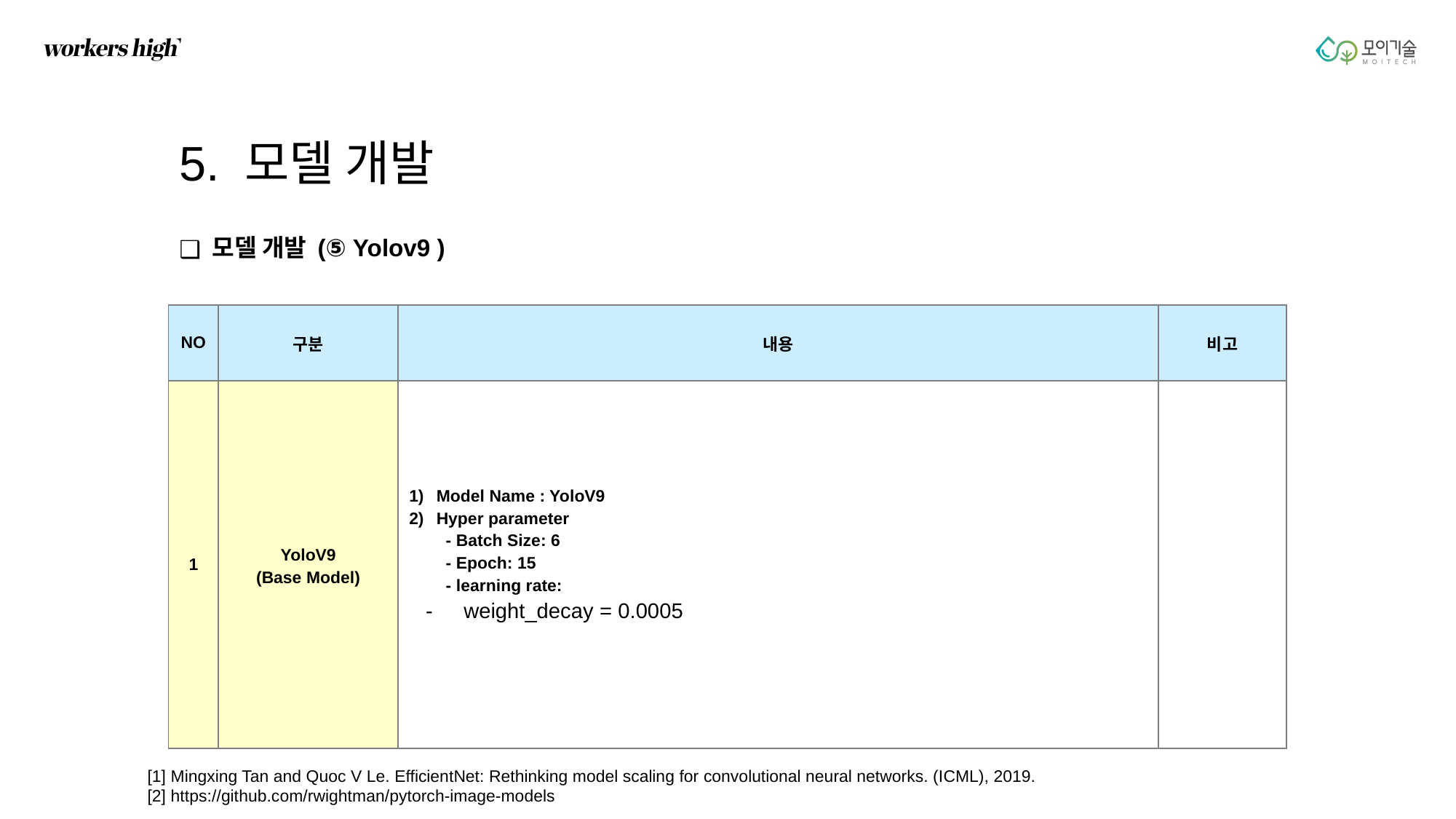

5. 모델 개발
 모델 개발 (⑤ Yolov9 )
| NO | 구분 | 내용 | 비고 |
| --- | --- | --- | --- |
| 1 | YoloV9 (Base Model) | Model Name : YoloV9 Hyper parameter - Batch Size: 6 - Epoch: 15 - learning rate: weight\_decay = 0.0005 |  |
[1] Mingxing Tan and Quoc V Le. EfficientNet: Rethinking model scaling for convolutional neural networks. (ICML), 2019.
[2] https://github.com/rwightman/pytorch-image-models